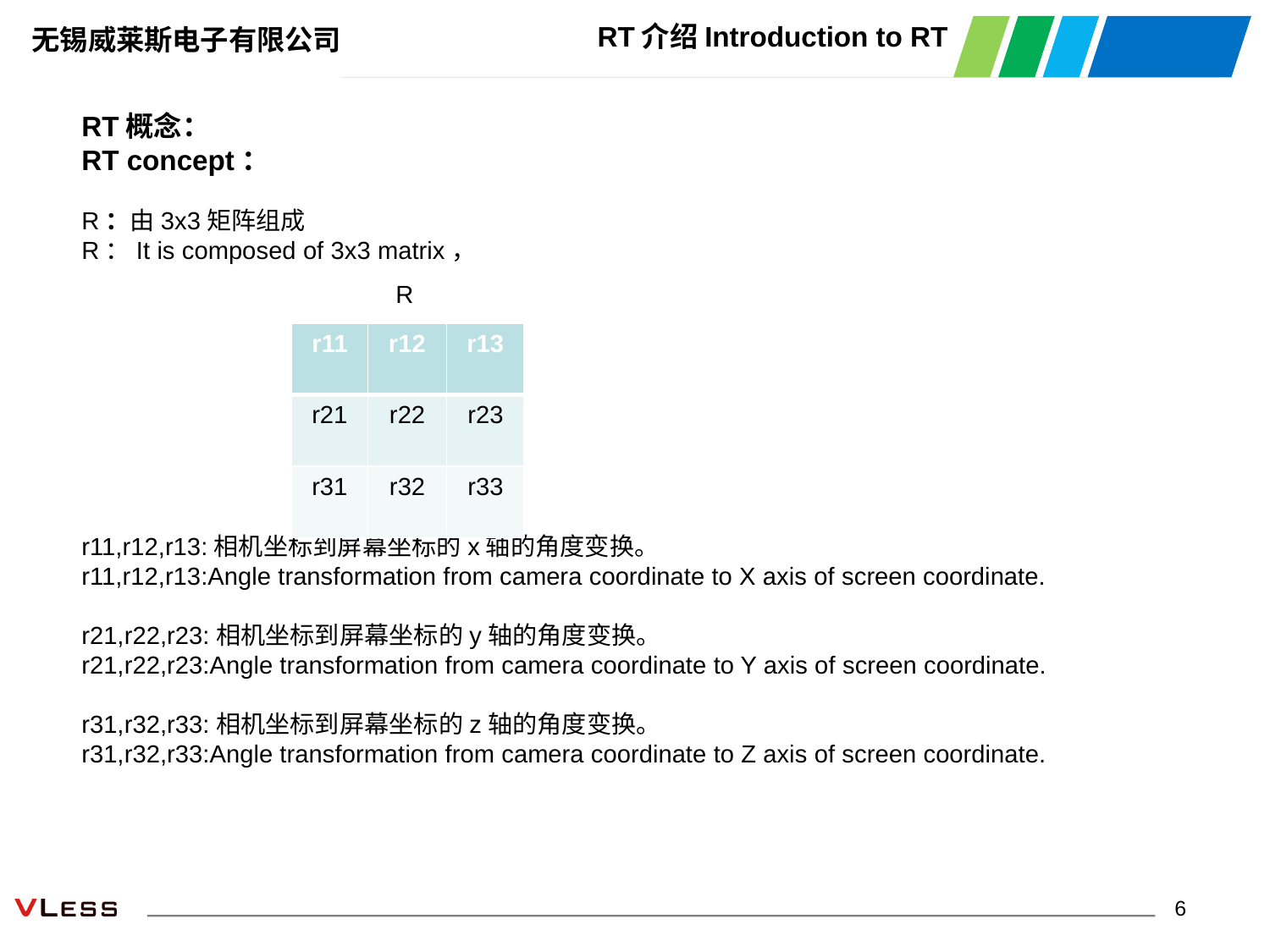

RT介绍Introduction to RT

RT概念：
RT concept：

R：由3x3矩阵组成
R：It is composed of 3x3 matrix，

r11,r12,r13:相机坐标到屏幕坐标的x轴的角度变换。
r11,r12,r13:Angle transformation from camera coordinate to X axis of screen coordinate.

r21,r22,r23:相机坐标到屏幕坐标的y轴的角度变换。
r21,r22,r23:Angle transformation from camera coordinate to Y axis of screen coordinate.

r31,r32,r33:相机坐标到屏幕坐标的z轴的角度变换。
r31,r32,r33:Angle transformation from camera coordinate to Z axis of screen coordinate.

R
| r11 | r12 | r13 |
| --- | --- | --- |
| r21 | r22 | r23 |
| r31 | r32 | r33 |